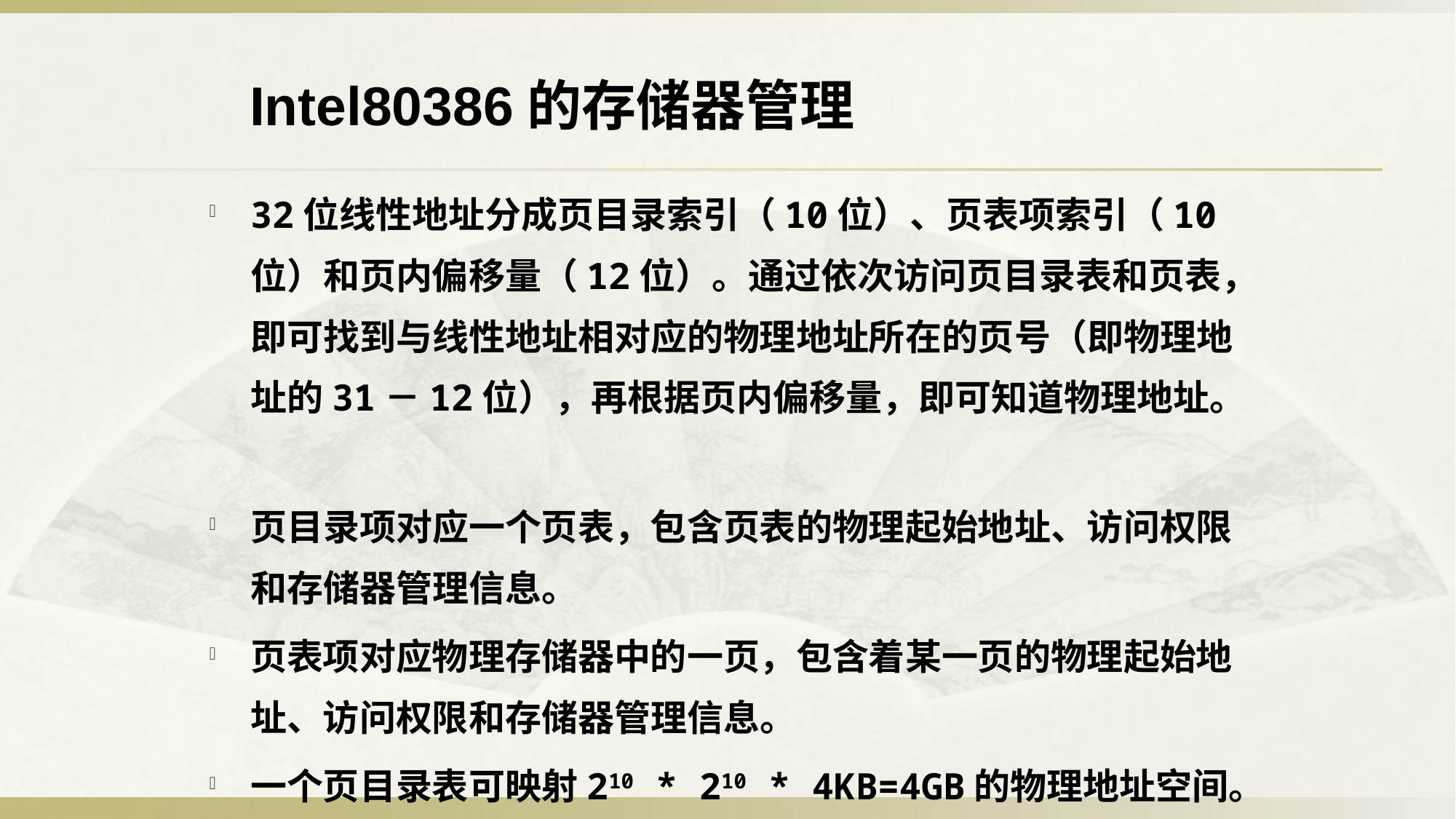

Intel80386的存储器管理
32位线性地址分成页目录索引（10位）、页表项索引（10位）和页内偏移量（12位）。通过依次访问页目录表和页表，即可找到与线性地址相对应的物理地址所在的页号（即物理地址的31－12位），再根据页内偏移量，即可知道物理地址。
页目录项对应一个页表，包含页表的物理起始地址、访问权限和存储器管理信息。
页表项对应物理存储器中的一页，包含着某一页的物理起始地址、访问权限和存储器管理信息。
一个页目录表可映射210 * 210 * 4KB=4GB的物理地址空间。